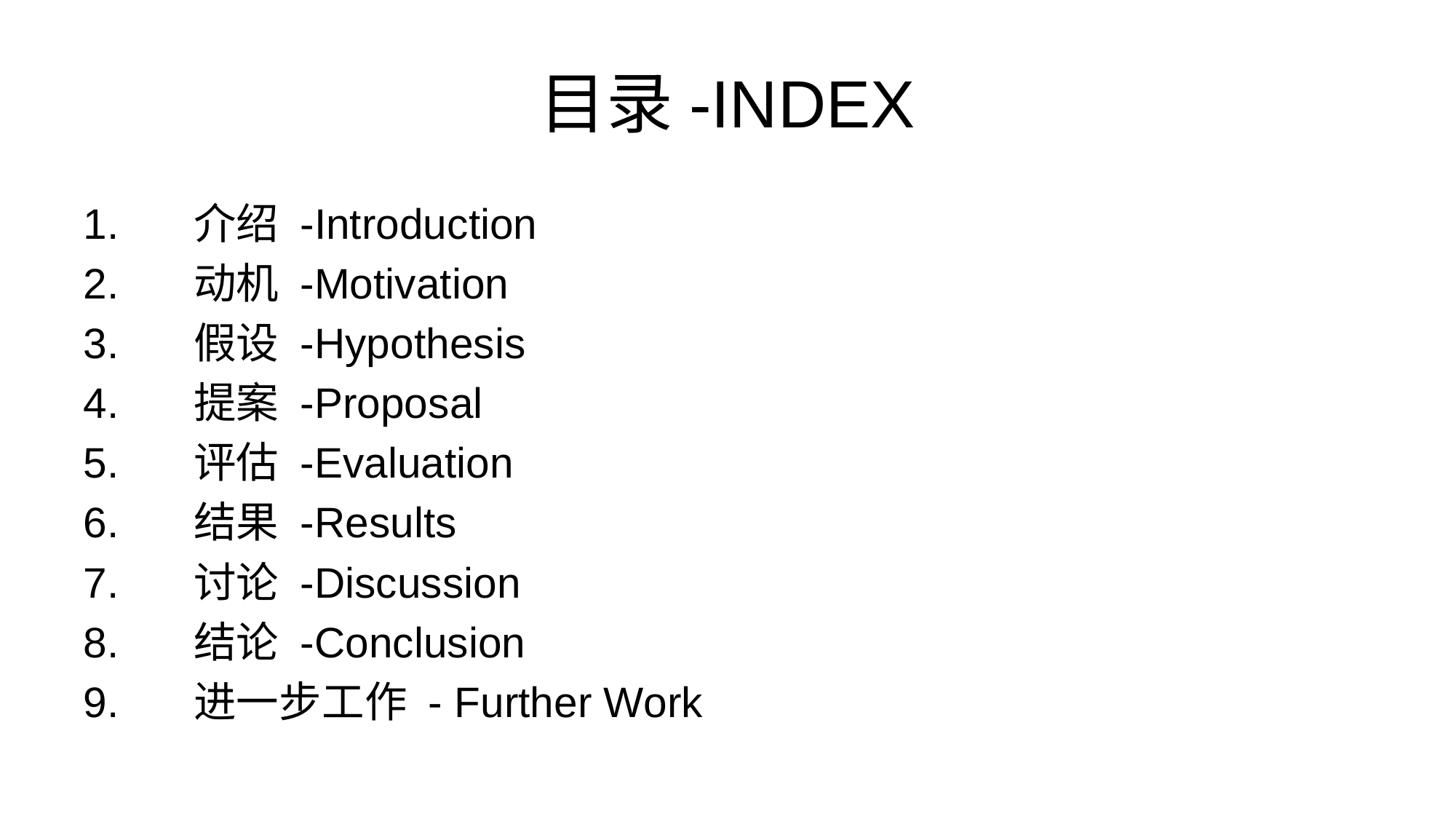

# 目录-INDEX
    介绍 -Introduction
    动机 -Motivation
    假设 -Hypothesis
    提案 -Proposal
    评估 -Evaluation
    结果 -Results
    讨论 -Discussion
    结论 -Conclusion
    进一步工作 - Further Work